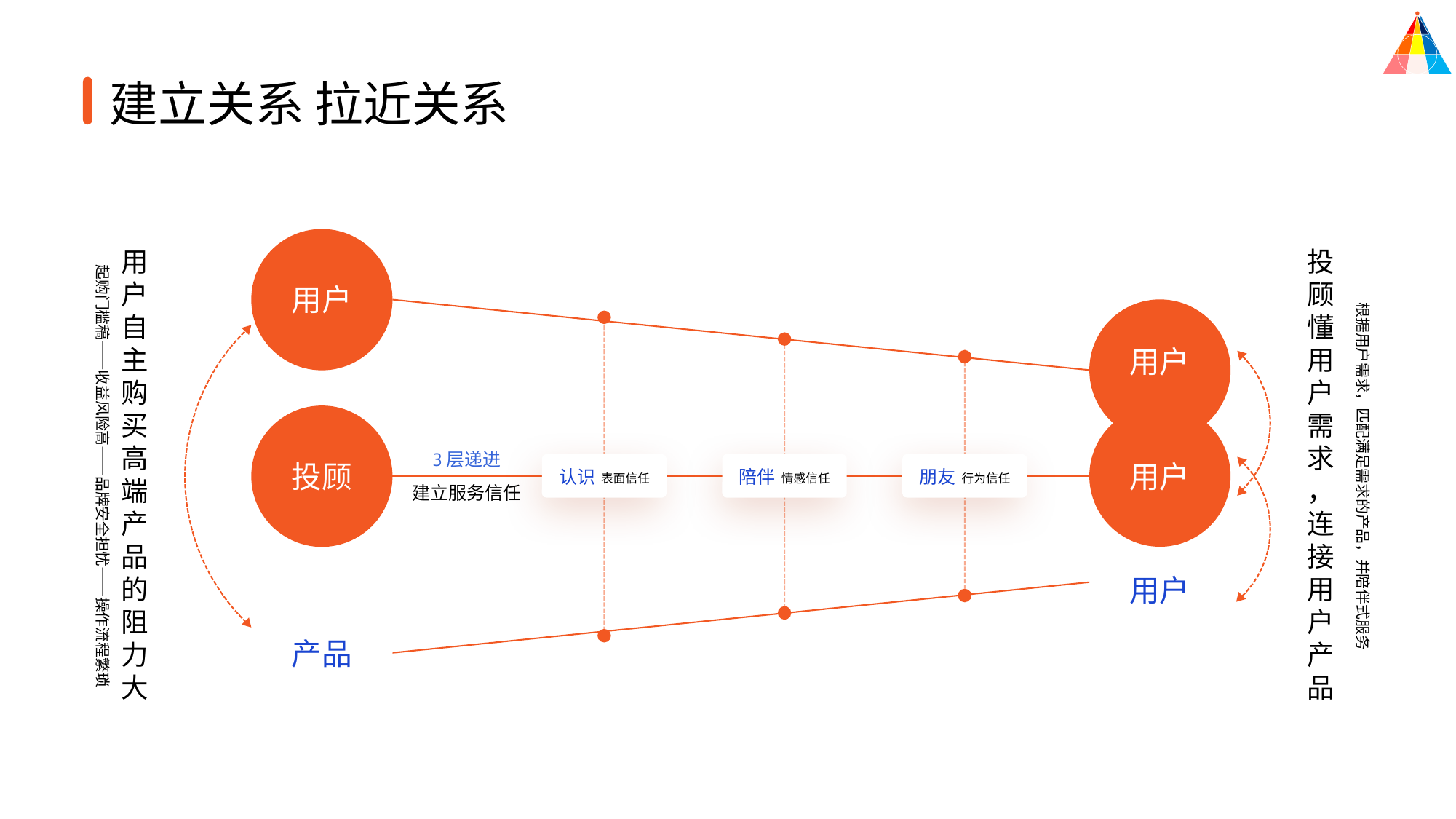

建立关系 拉近关系

起购门槛稿——收益风险高——品牌安全担忧——操作流程繁琐
用户自主购买高端产品的阻力大
根据用户需求，匹配满足需求的产品，并陪伴式服务
投顾懂用户需求，连接用户产品

用户

认识
表面信任

陪伴
情感信任

用户

朋友
行为信任

3层递进
用户
投顾

建立服务信任

用户

产品